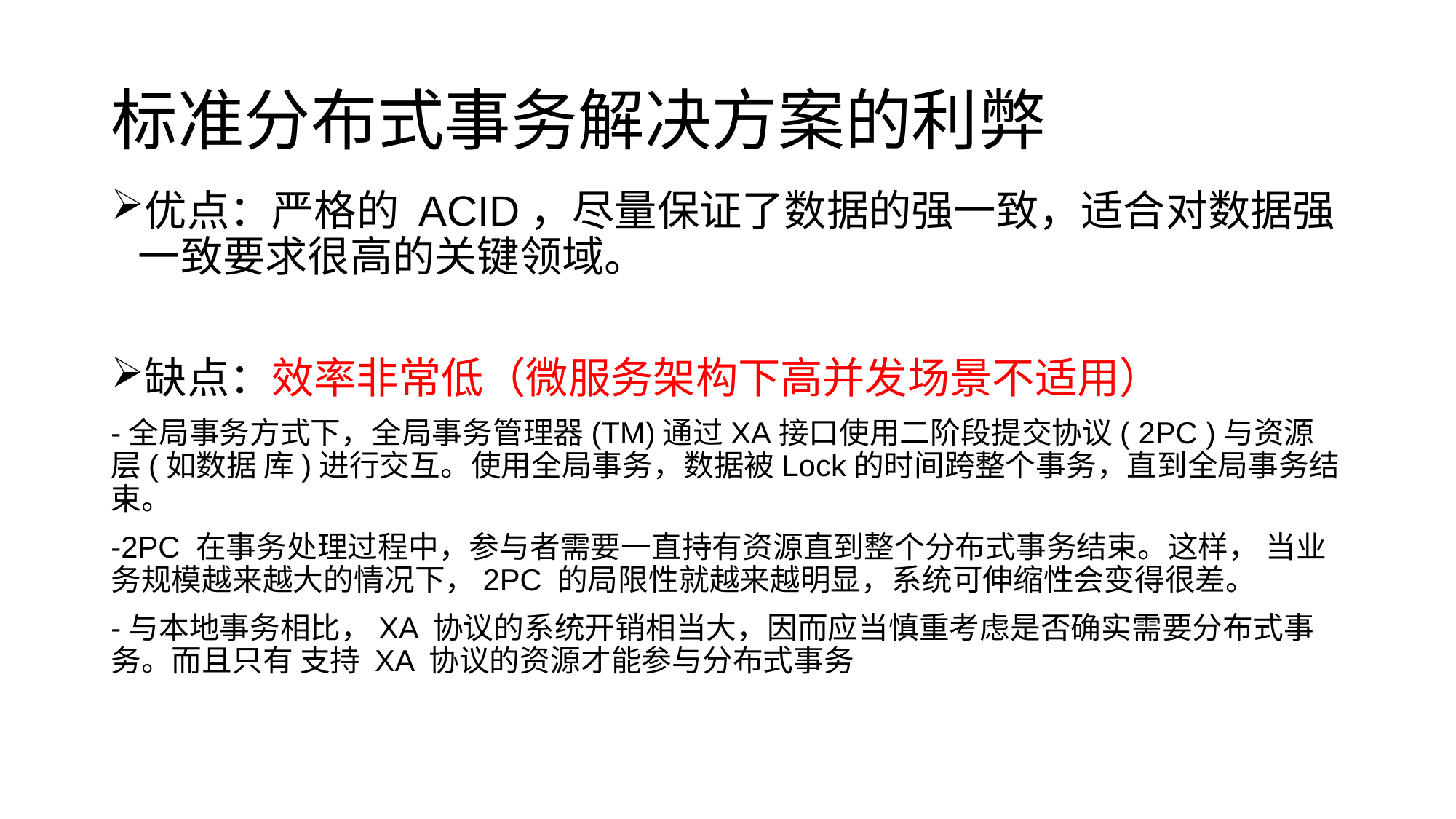

# 标准分布式事务解决方案的利弊
优点：严格的 ACID，尽量保证了数据的强一致，适合对数据强一致要求很高的关键领域。

缺点：效率非常低（微服务架构下高并发场景不适用）
-全局事务方式下，全局事务管理器(TM)通过XA接口使用二阶段提交协议( 2PC )与资源层(如数据 库)进行交互。使用全局事务，数据被Lock的时间跨整个事务，直到全局事务结束。
-2PC 在事务处理过程中，参与者需要一直持有资源直到整个分布式事务结束。这样， 当业务规模越来越大的情况下，2PC 的局限性就越来越明显，系统可伸缩性会变得很差。
-与本地事务相比，XA 协议的系统开销相当大，因而应当慎重考虑是否确实需要分布式事务。而且只有 支持 XA 协议的资源才能参与分布式事务